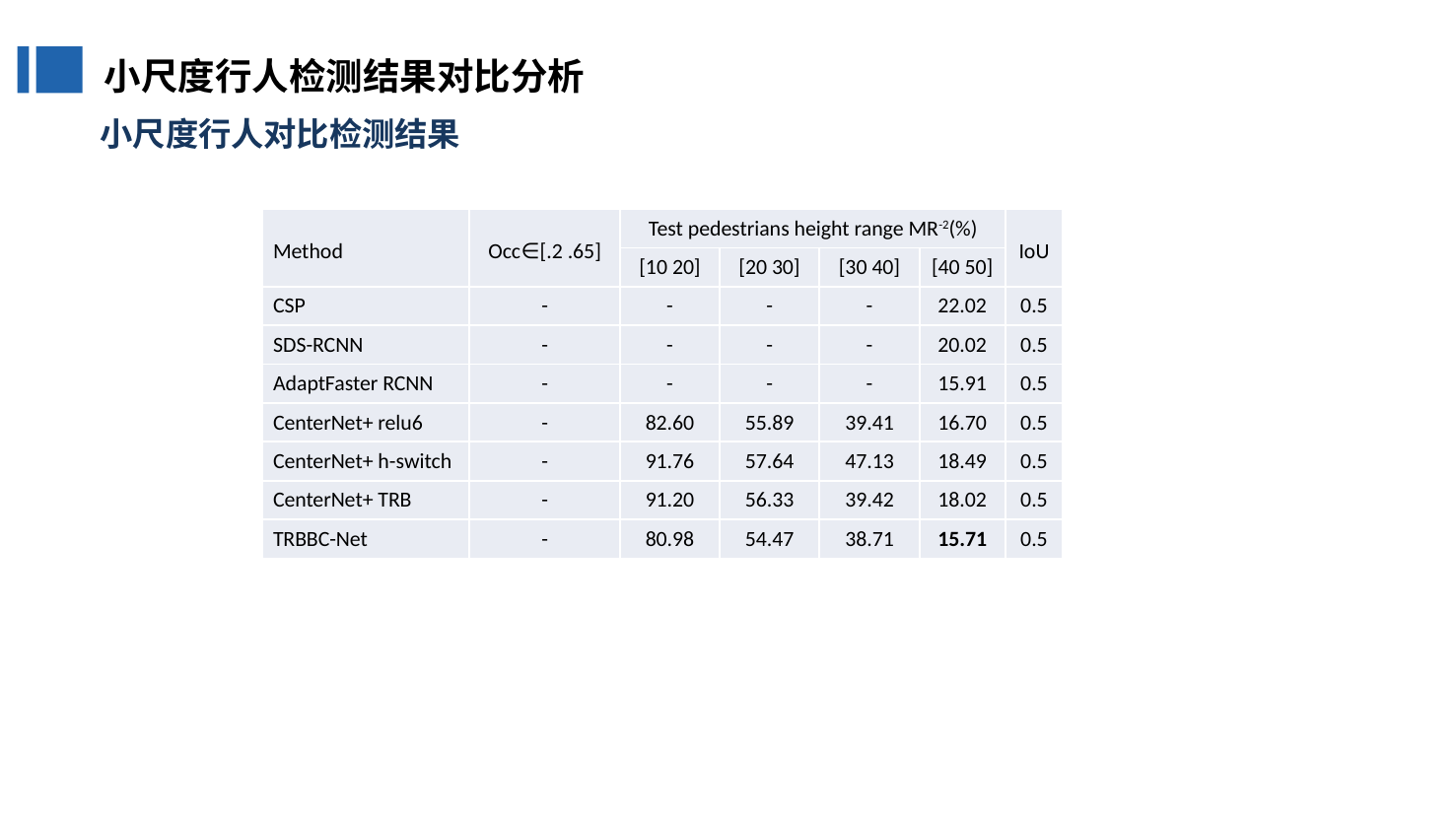

小尺度行人检测结果对比分析

小尺度行人对比检测结果
| Method | Occ∈[.2 .65] | Test pedestrians height range MR-2(%) |  |  |  | IoU |
| --- | --- | --- | --- | --- | --- | --- |
|  |  | [10 20] | [20 30] | [30 40] | [40 50] |  |
| CSP | - | - | - | - | 22.02 | 0.5 |
| SDS-RCNN | - | - | - | - | 20.02 | 0.5 |
| AdaptFaster RCNN | - | - | - | - | 15.91 | 0.5 |
| CenterNet+ relu6 | - | 82.60 | 55.89 | 39.41 | 16.70 | 0.5 |
| CenterNet+ h-switch | - | 91.76 | 57.64 | 47.13 | 18.49 | 0.5 |
| CenterNet+ TRB | - | 91.20 | 56.33 | 39.42 | 18.02 | 0.5 |
| TRBBC-Net | - | 80.98 | 54.47 | 38.71 | 15.71 | 0.5 |